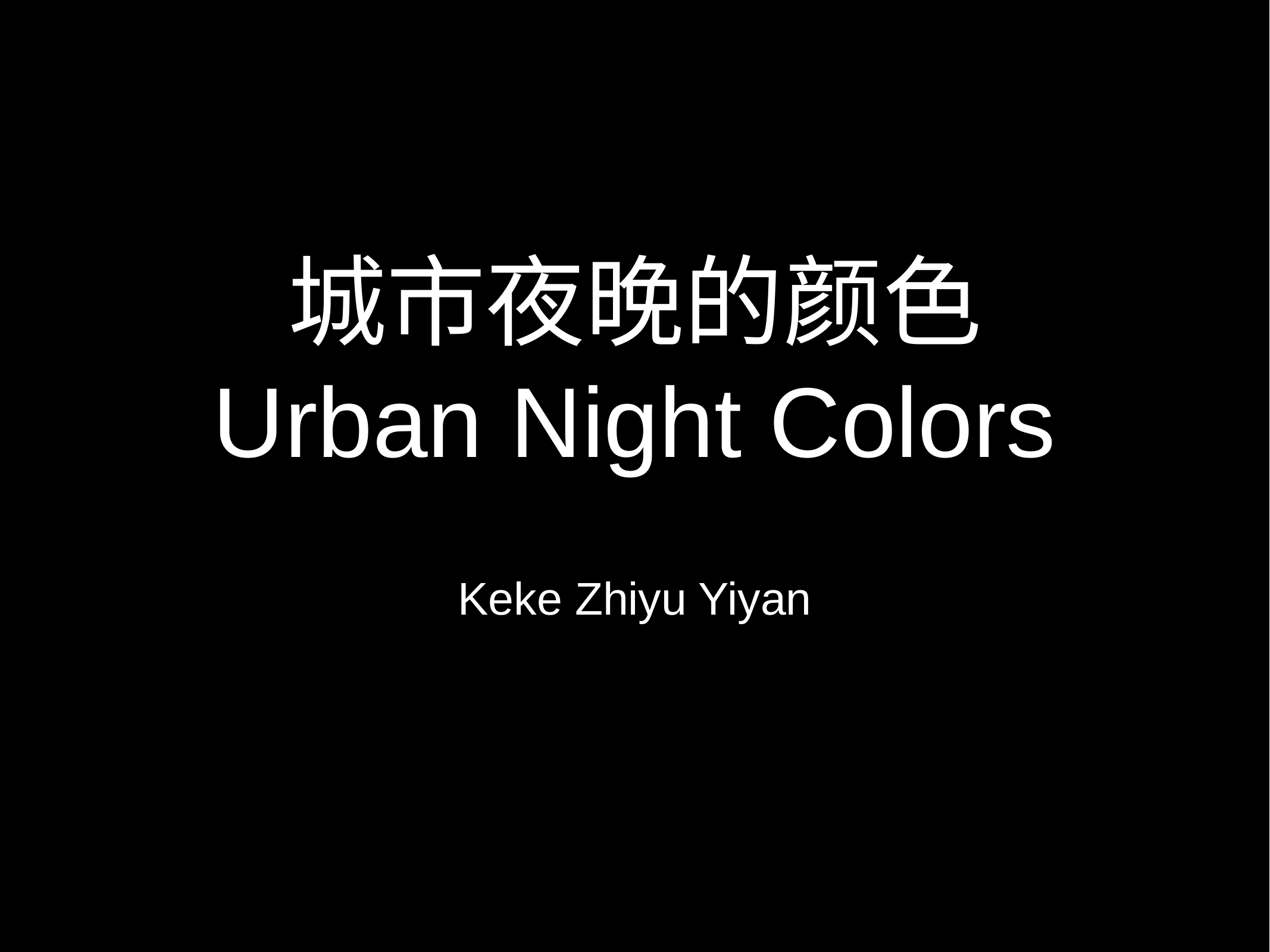

# 城市夜晚的颜色 Urban Night Colors
Keke Zhiyu Yiyan